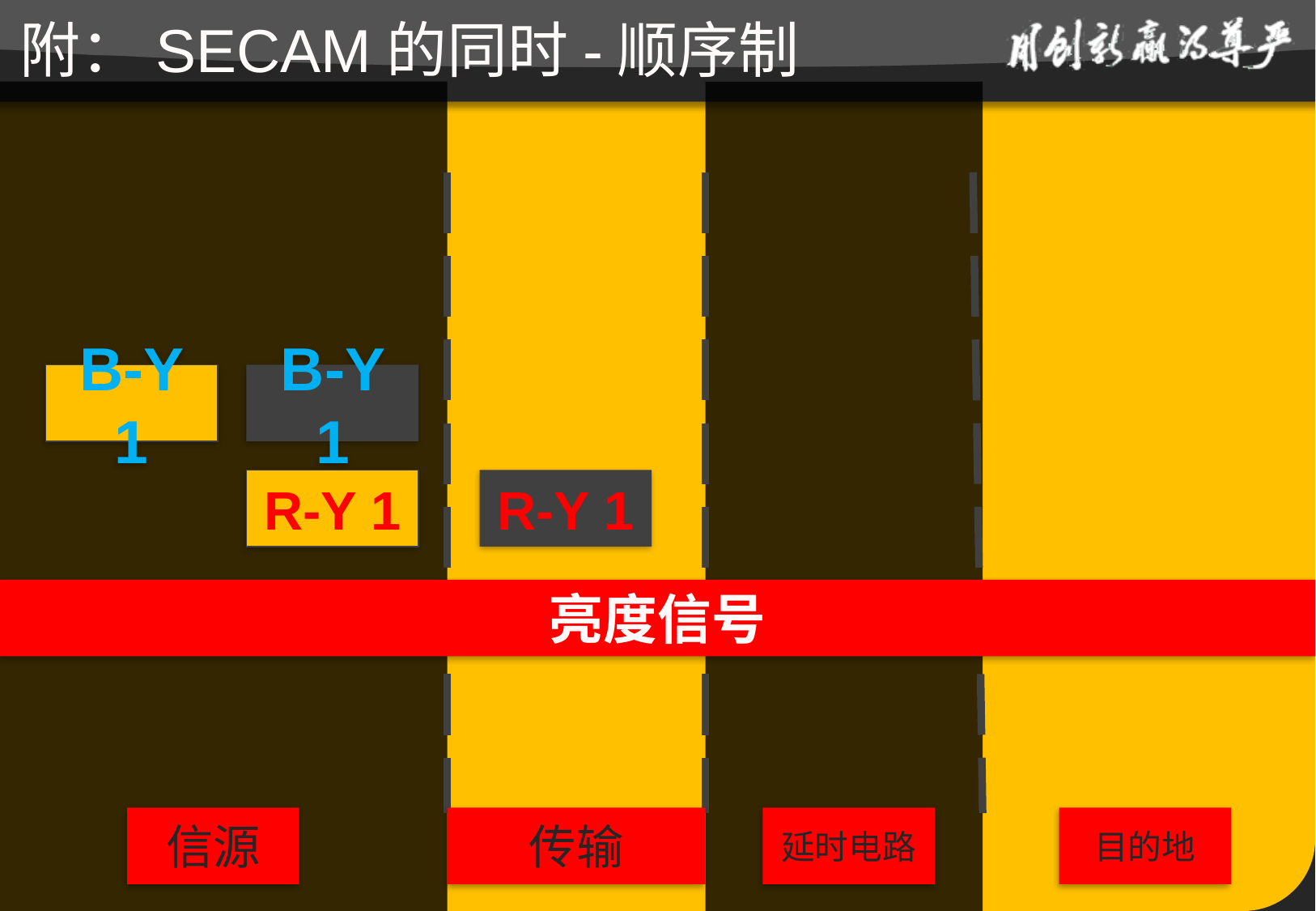

# 附：SECAM的同时-顺序制

B-Y 1
B-Y 1
R-Y 1
R-Y 1
亮度信号
信源
传输
延时电路
目的地